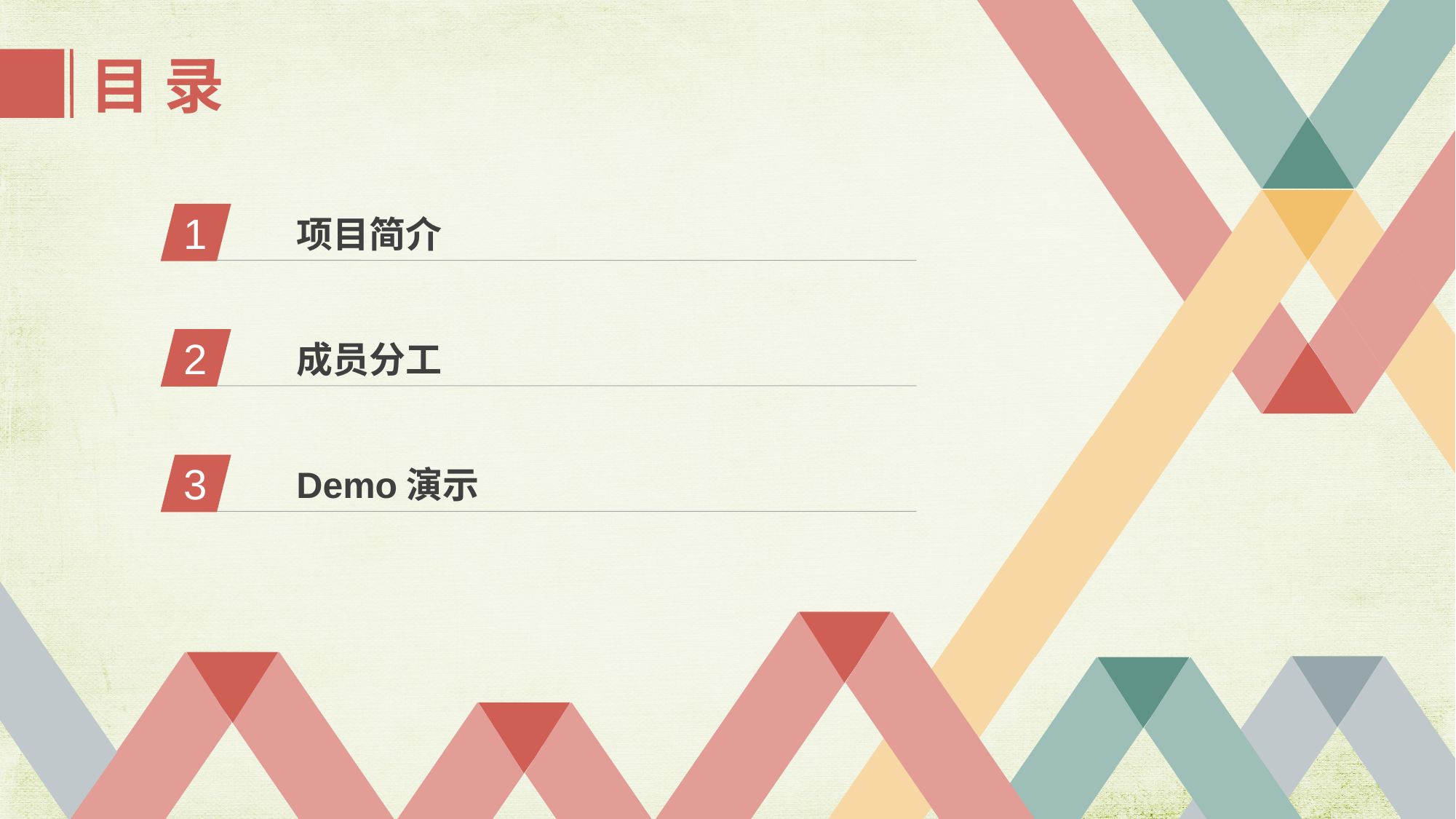

目 录

1

项目简介

2

成员分工

3

Demo演示